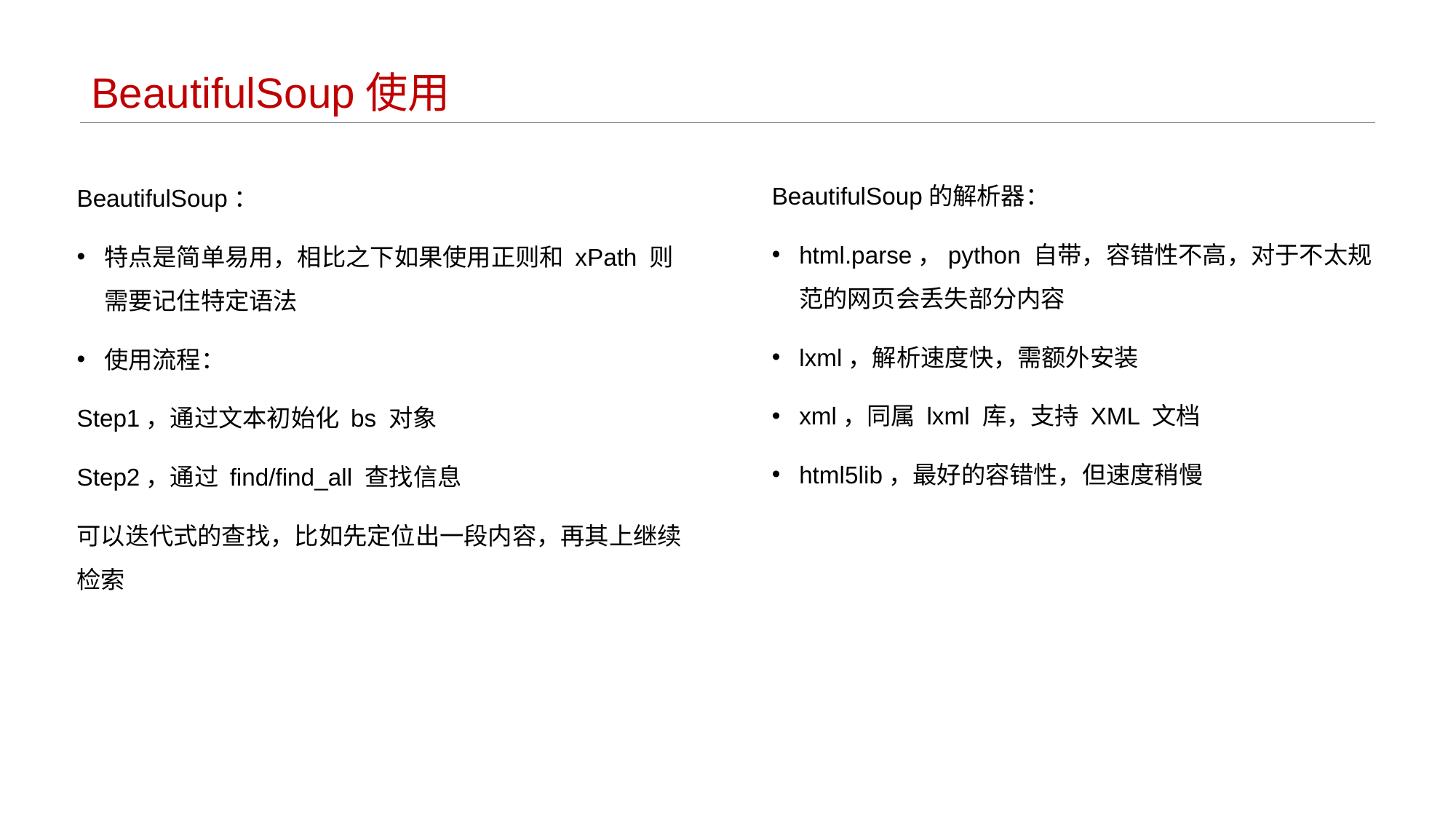

# BeautifulSoup使用
BeautifulSoup的解析器：
html.parse，python 自带，容错性不高，对于不太规范的网页会丢失部分内容
lxml，解析速度快，需额外安装
xml，同属 lxml 库，支持 XML 文档
html5lib，最好的容错性，但速度稍慢

BeautifulSoup：
特点是简单易用，相比之下如果使用正则和 xPath 则需要记住特定语法
使用流程：
Step1，通过文本初始化 bs 对象
Step2，通过 find/find_all 查找信息
可以迭代式的查找，比如先定位出一段内容，再其上继续检索